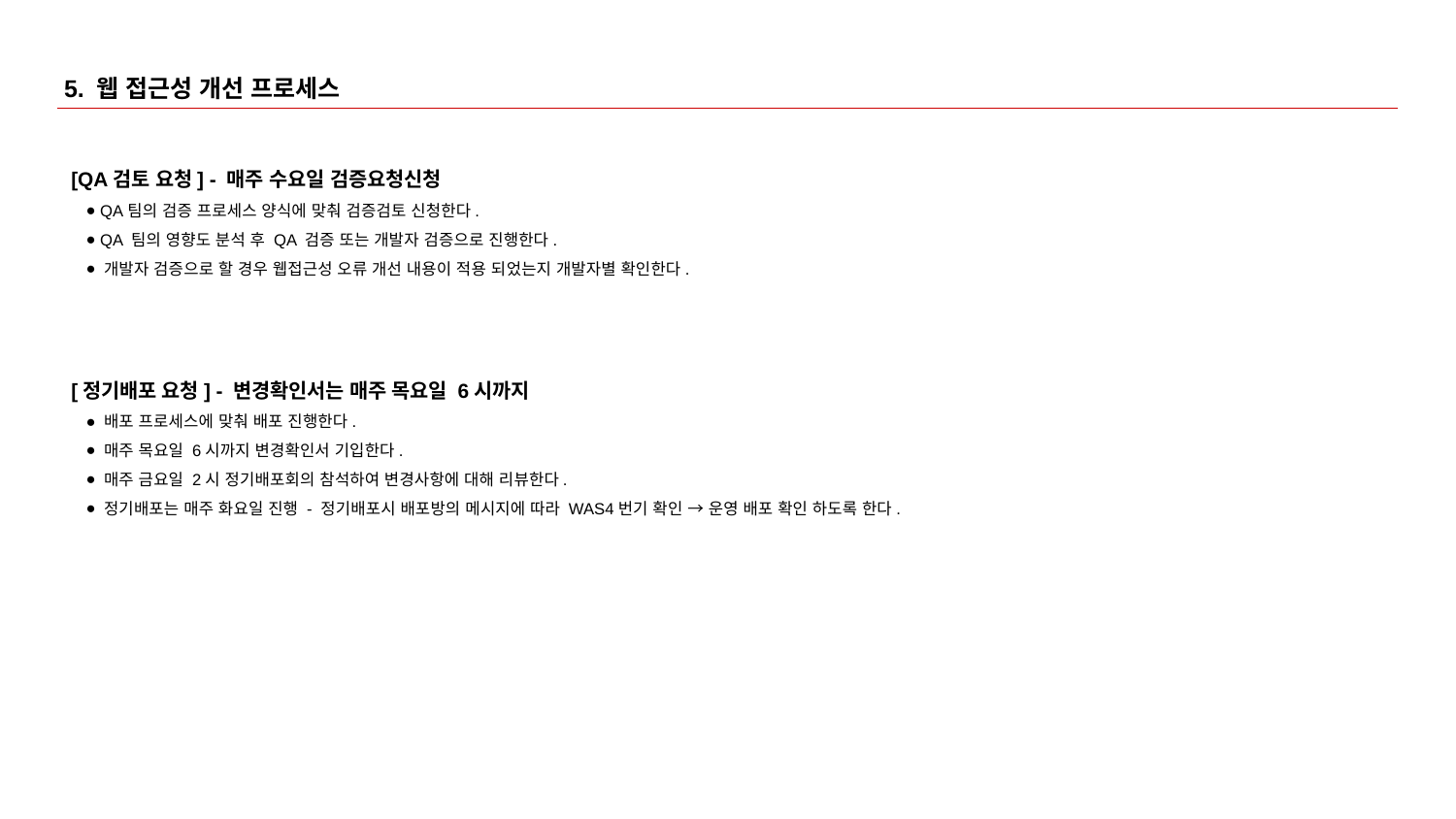

# 5. 웹 접근성 개선 프로세스
[QA검토 요청] - 매주 수요일 검증요청신청
 QA팀의 검증 프로세스 양식에 맞춰 검증검토 신청한다.
 QA 팀의 영향도 분석 후 QA 검증 또는 개발자 검증으로 진행한다.
 개발자 검증으로 할 경우 웹접근성 오류 개선 내용이 적용 되었는지 개발자별 확인한다.

[정기배포 요청] - 변경확인서는 매주 목요일 6시까지
 배포 프로세스에 맞춰 배포 진행한다.
 매주 목요일 6시까지 변경확인서 기입한다.
 매주 금요일 2시 정기배포회의 참석하여 변경사항에 대해 리뷰한다.
 정기배포는 매주 화요일 진행 - 정기배포시 배포방의 메시지에 따라 WAS4번기 확인 → 운영 배포 확인 하도록 한다.